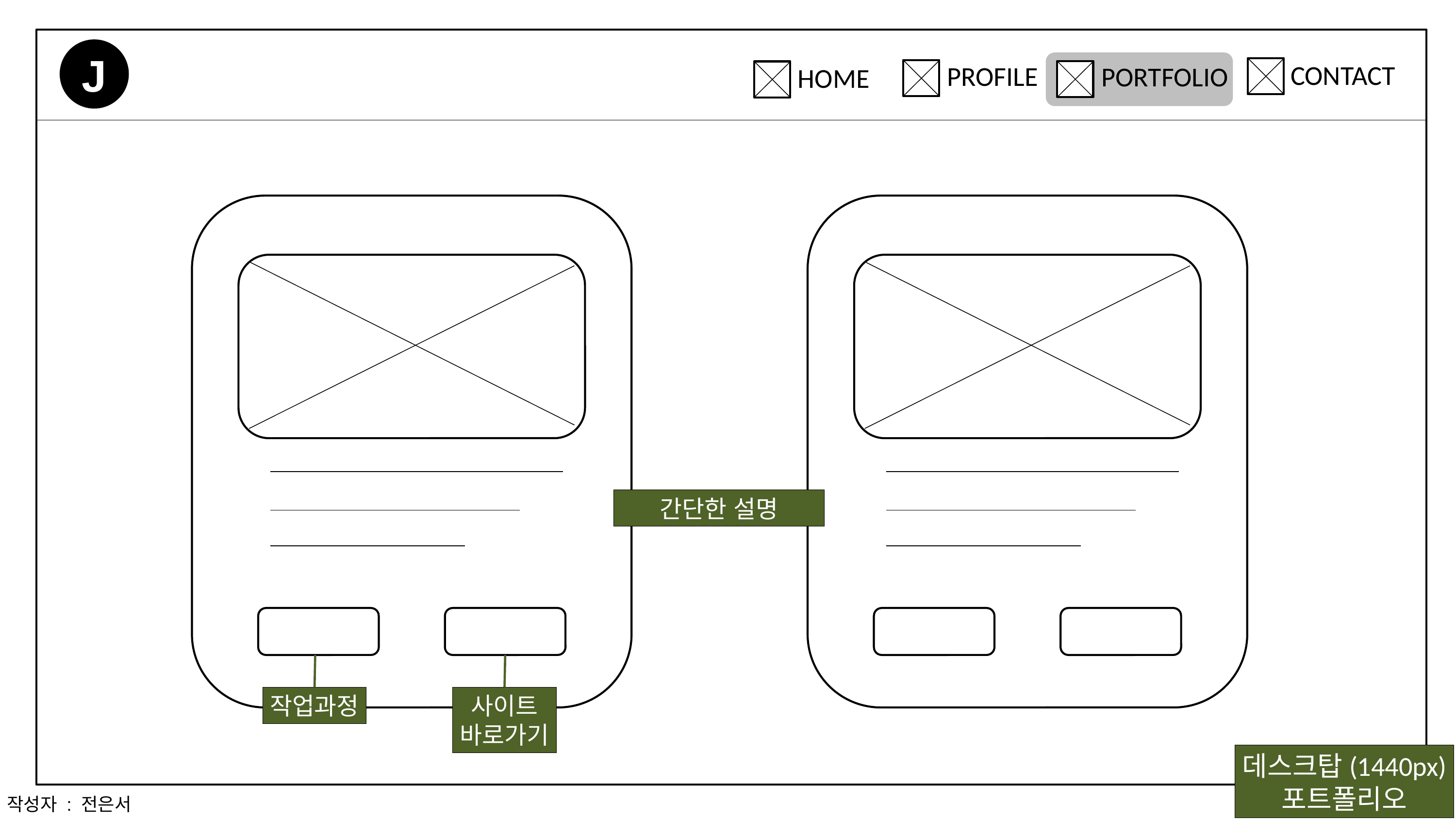

J

CONTACT

PROFILE

PORTFOLIO

HOME

간단한 설명
작업과정
사이트
바로가기
데스크탑(1440px)
포트폴리오
작성자 : 전은서